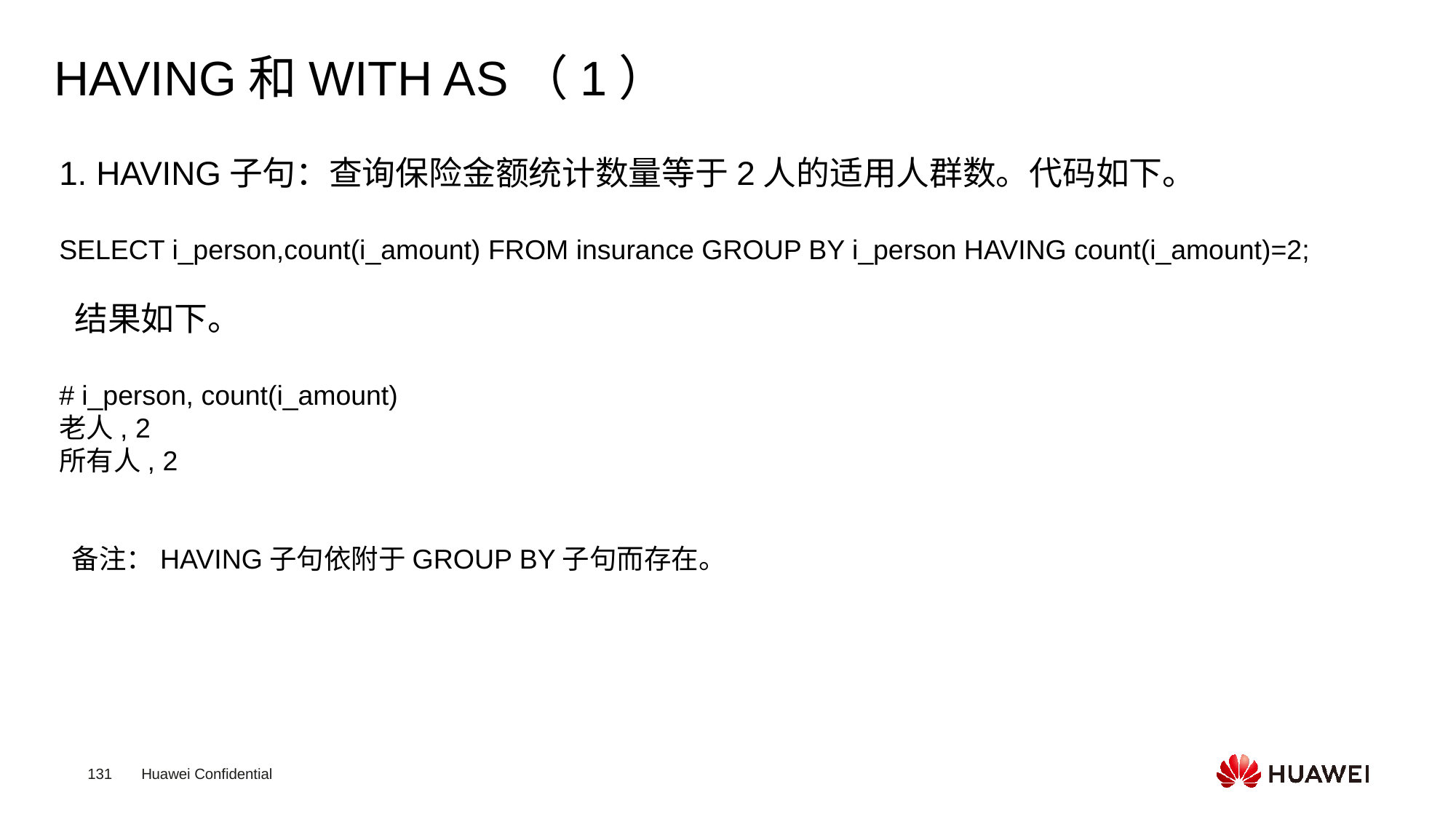

# HAVING和WITH AS（1）
1. HAVING子句：查询保险金额统计数量等于2人的适用人群数。代码如下。

SELECT i_person,count(i_amount) FROM insurance GROUP BY i_person HAVING count(i_amount)=2;

 结果如下。

# i_person, count(i_amount)
老人, 2
所有人, 2

 备注：HAVING子句依附于GROUP BY子句而存在。
Text
Text
Text
Text
Text
Text
Text
Text
Text
Text
Text
Text
Text
Text
Text
Text
Text
Text
Text
Text
Text
Text
Text
Text
Text
Text
Text
Text
Text
Text
Text
Text
Text
Text
Text
Text
Text
Text
Text
Text
Text
Text
Text
Text
Text
Text